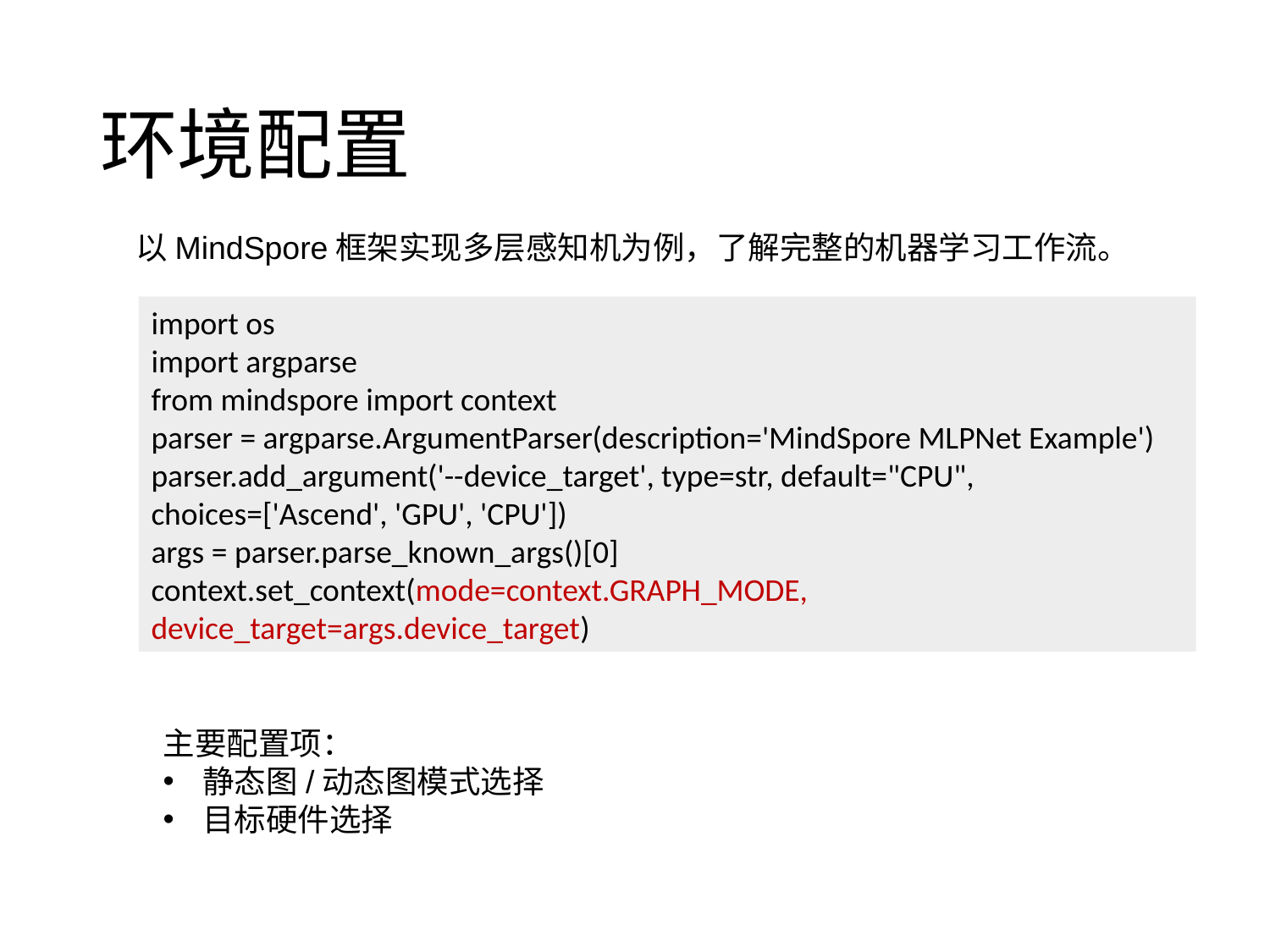

环境配置
以MindSpore框架实现多层感知机为例，了解完整的机器学习工作流。
import os
import argparse
from mindspore import context
parser = argparse.ArgumentParser(description='MindSpore MLPNet Example')
parser.add_argument('--device_target', type=str, default="CPU", choices=['Ascend', 'GPU', 'CPU'])
args = parser.parse_known_args()[0]
context.set_context(mode=context.GRAPH_MODE, device_target=args.device_target)
主要配置项：
静态图/动态图模式选择
目标硬件选择